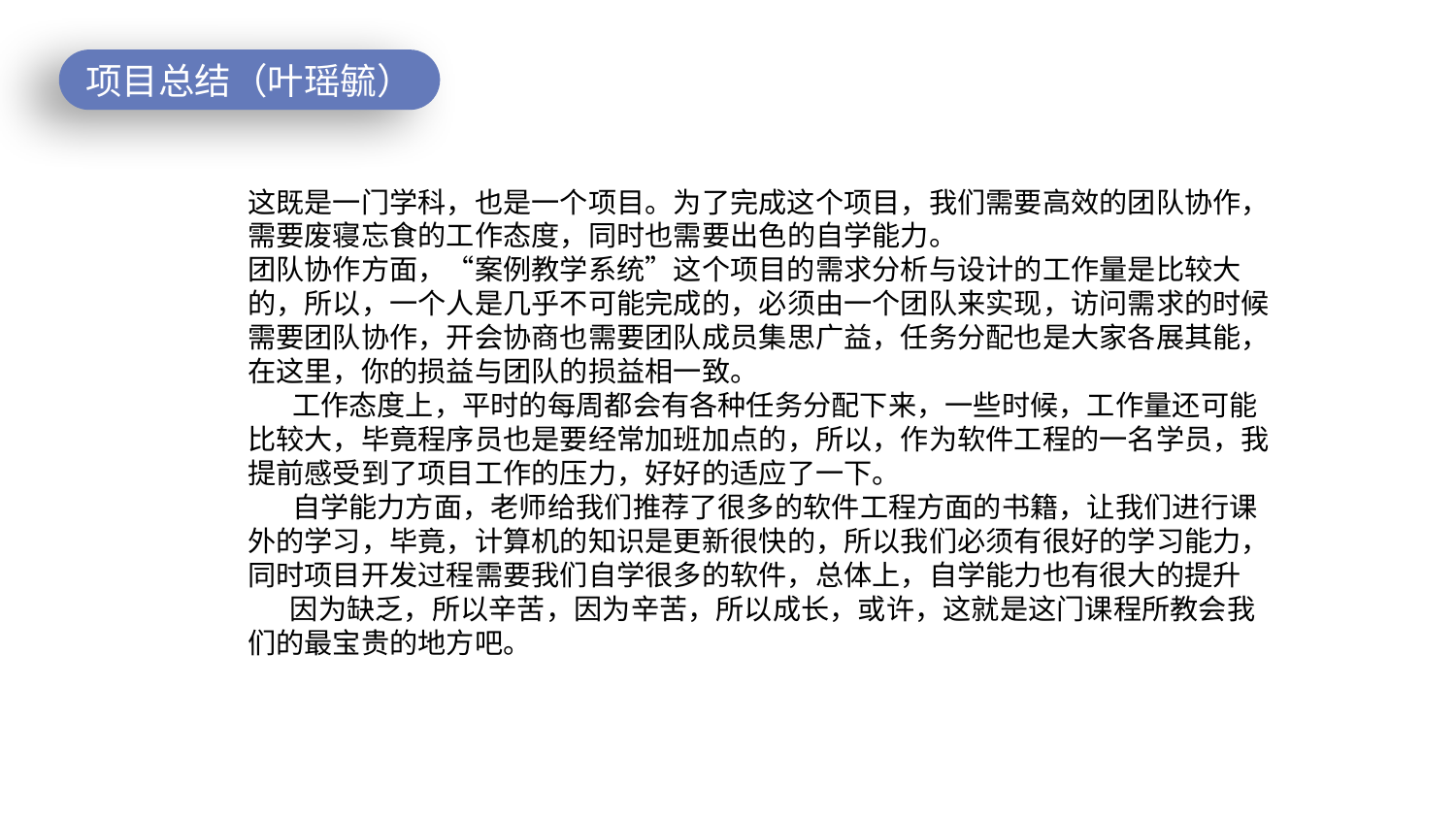

项目总结（叶瑶毓）
这既是一门学科，也是一个项目。为了完成这个项目，我们需要高效的团队协作，需要废寝忘食的工作态度，同时也需要出色的自学能力。团队协作方面，“案例教学系统”这个项目的需求分析与设计的工作量是比较大的，所以，一个人是几乎不可能完成的，必须由一个团队来实现，访问需求的时候需要团队协作，开会协商也需要团队成员集思广益，任务分配也是大家各展其能，在这里，你的损益与团队的损益相一致。      工作态度上，平时的每周都会有各种任务分配下来，一些时候，工作量还可能比较大，毕竟程序员也是要经常加班加点的，所以，作为软件工程的一名学员，我提前感受到了项目工作的压力，好好的适应了一下。      自学能力方面，老师给我们推荐了很多的软件工程方面的书籍，让我们进行课外的学习，毕竟，计算机的知识是更新很快的，所以我们必须有很好的学习能力，同时项目开发过程需要我们自学很多的软件，总体上，自学能力也有很大的提升因为缺乏，所以辛苦，因为辛苦，所以成长，或许，这就是这门课程所教会我们的最宝贵的地方吧。